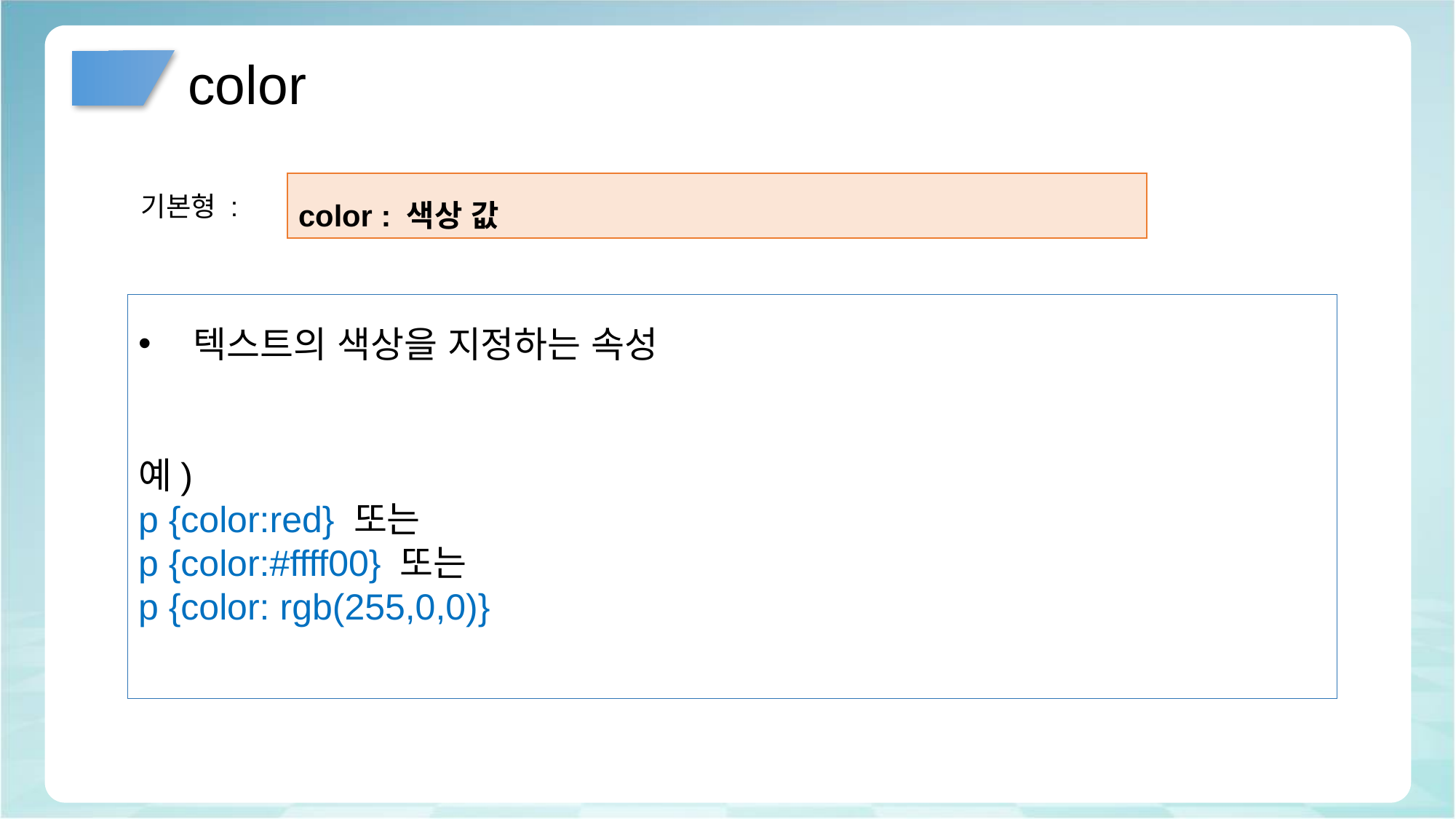

# color
color : 색상 값
기본형 :
텍스트의 색상을 지정하는 속성

예)
p {color:red} 또는
p {color:#ffff00} 또는
p {color: rgb(255,0,0)}